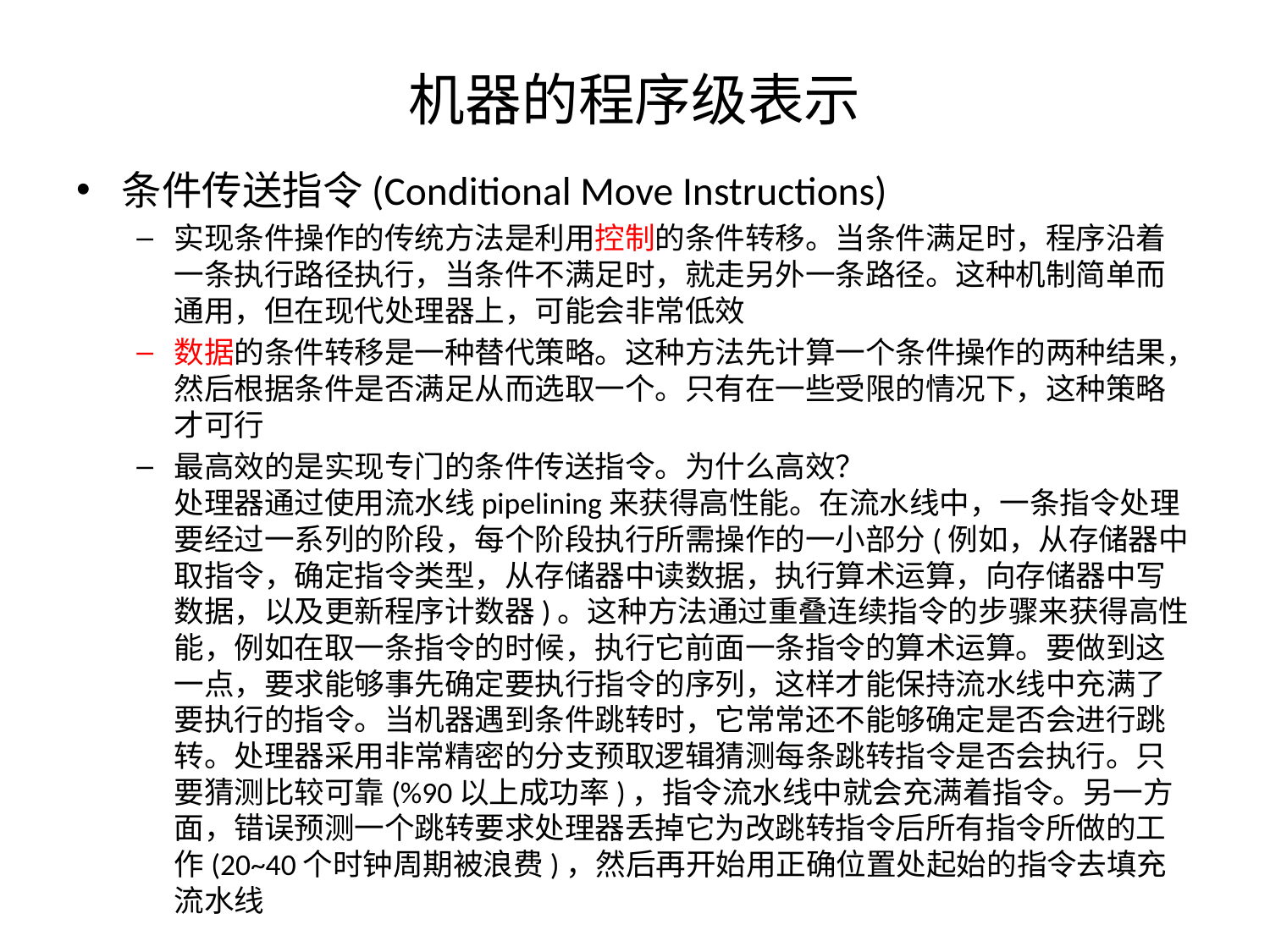

# 机器的程序级表示
条件传送指令(Conditional Move Instructions)
实现条件操作的传统方法是利用控制的条件转移。当条件满足时，程序沿着一条执行路径执行，当条件不满足时，就走另外一条路径。这种机制简单而通用，但在现代处理器上，可能会非常低效
数据的条件转移是一种替代策略。这种方法先计算一个条件操作的两种结果，然后根据条件是否满足从而选取一个。只有在一些受限的情况下，这种策略才可行
最高效的是实现专门的条件传送指令。为什么高效？
处理器通过使用流水线pipelining来获得高性能。在流水线中，一条指令处理要经过一系列的阶段，每个阶段执行所需操作的一小部分(例如，从存储器中取指令，确定指令类型，从存储器中读数据，执行算术运算，向存储器中写数据，以及更新程序计数器)。这种方法通过重叠连续指令的步骤来获得高性能，例如在取一条指令的时候，执行它前面一条指令的算术运算。要做到这一点，要求能够事先确定要执行指令的序列，这样才能保持流水线中充满了要执行的指令。当机器遇到条件跳转时，它常常还不能够确定是否会进行跳转。处理器采用非常精密的分支预取逻辑猜测每条跳转指令是否会执行。只要猜测比较可靠(%90以上成功率)，指令流水线中就会充满着指令。另一方面，错误预测一个跳转要求处理器丢掉它为改跳转指令后所有指令所做的工作(20~40个时钟周期被浪费)，然后再开始用正确位置处起始的指令去填充流水线